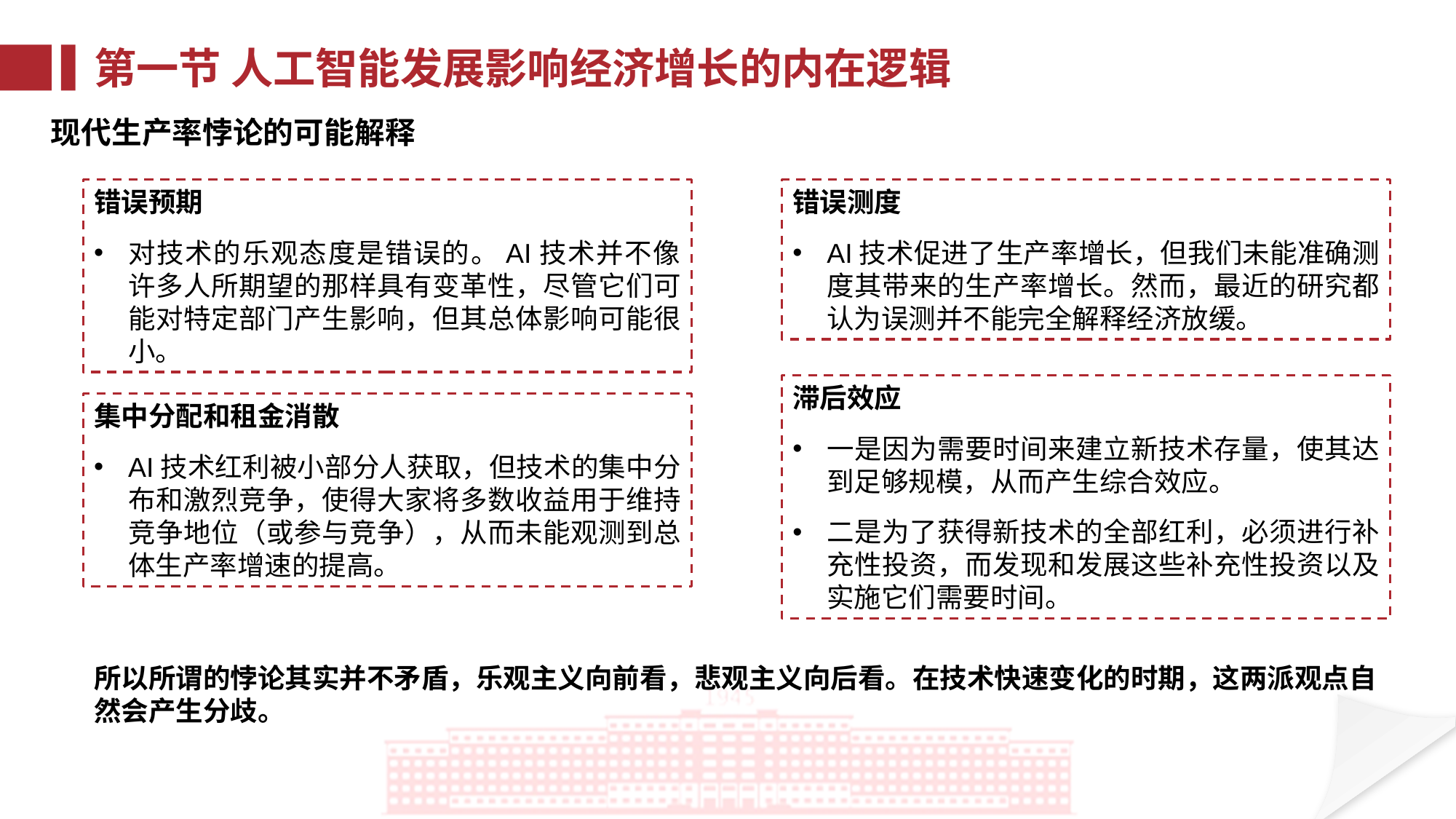

第一节 人工智能发展影响经济增长的内在逻辑
现代生产率悖论的可能解释
错误预期
对技术的乐观态度是错误的。AI技术并不像许多人所期望的那样具有变革性，尽管它们可能对特定部门产生影响，但其总体影响可能很小。
错误测度
AI技术促进了生产率增长，但我们未能准确测度其带来的生产率增长。然而，最近的研究都认为误测并不能完全解释经济放缓。
滞后效应
一是因为需要时间来建立新技术存量，使其达到足够规模，从而产生综合效应。
二是为了获得新技术的全部红利，必须进行补充性投资，而发现和发展这些补充性投资以及实施它们需要时间。
集中分配和租金消散
AI技术红利被小部分人获取，但技术的集中分布和激烈竞争，使得大家将多数收益用于维持竞争地位（或参与竞争），从而未能观测到总体生产率增速的提高。
所以所谓的悖论其实并不矛盾，乐观主义向前看，悲观主义向后看。在技术快速变化的时期，这两派观点自然会产生分歧。